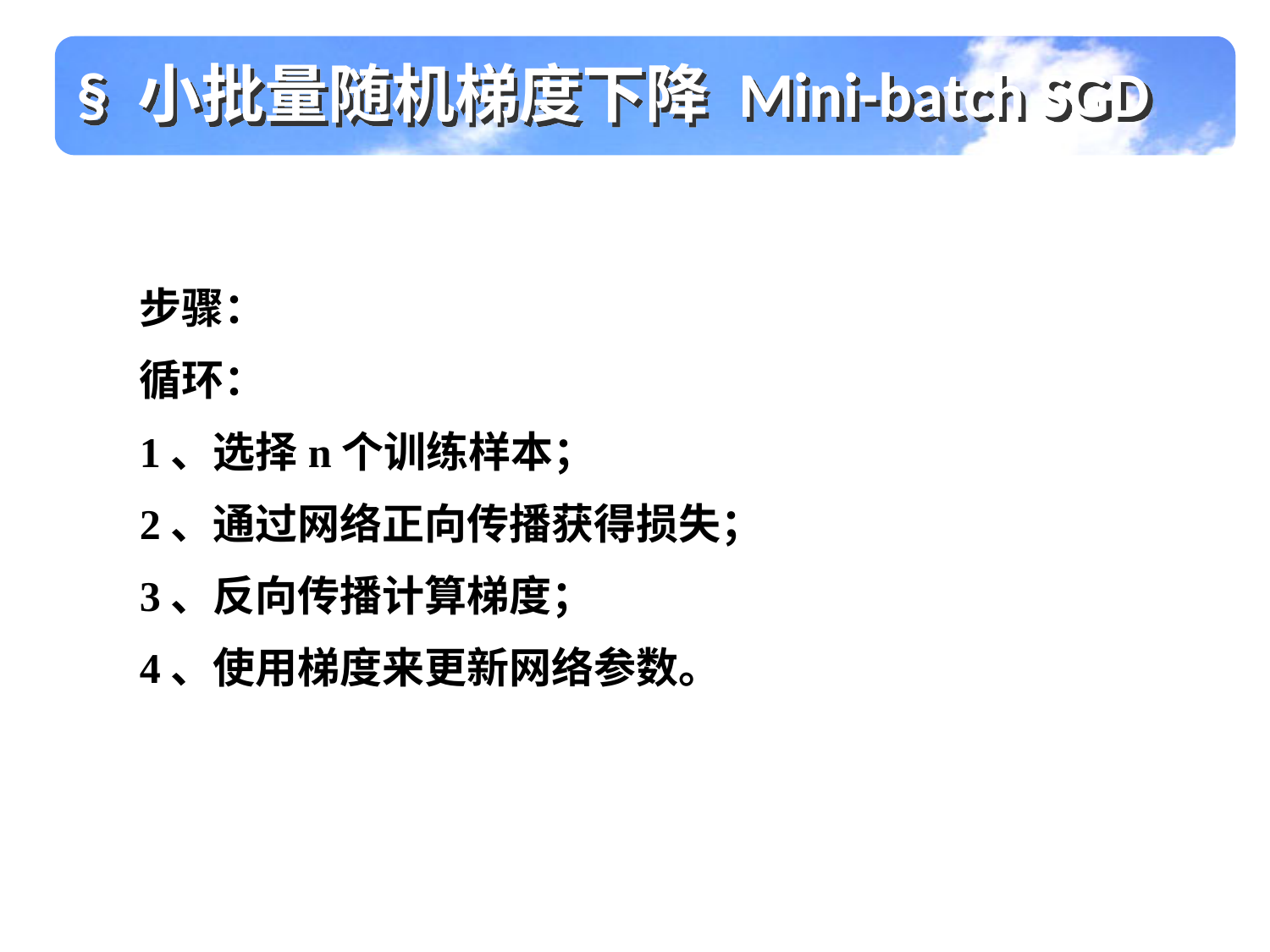

§ 小批量随机梯度下降 Mini-batch SGD
步骤：
循环：
1、选择n个训练样本；
2、通过网络正向传播获得损失；
3、反向传播计算梯度；
4、使用梯度来更新网络参数。